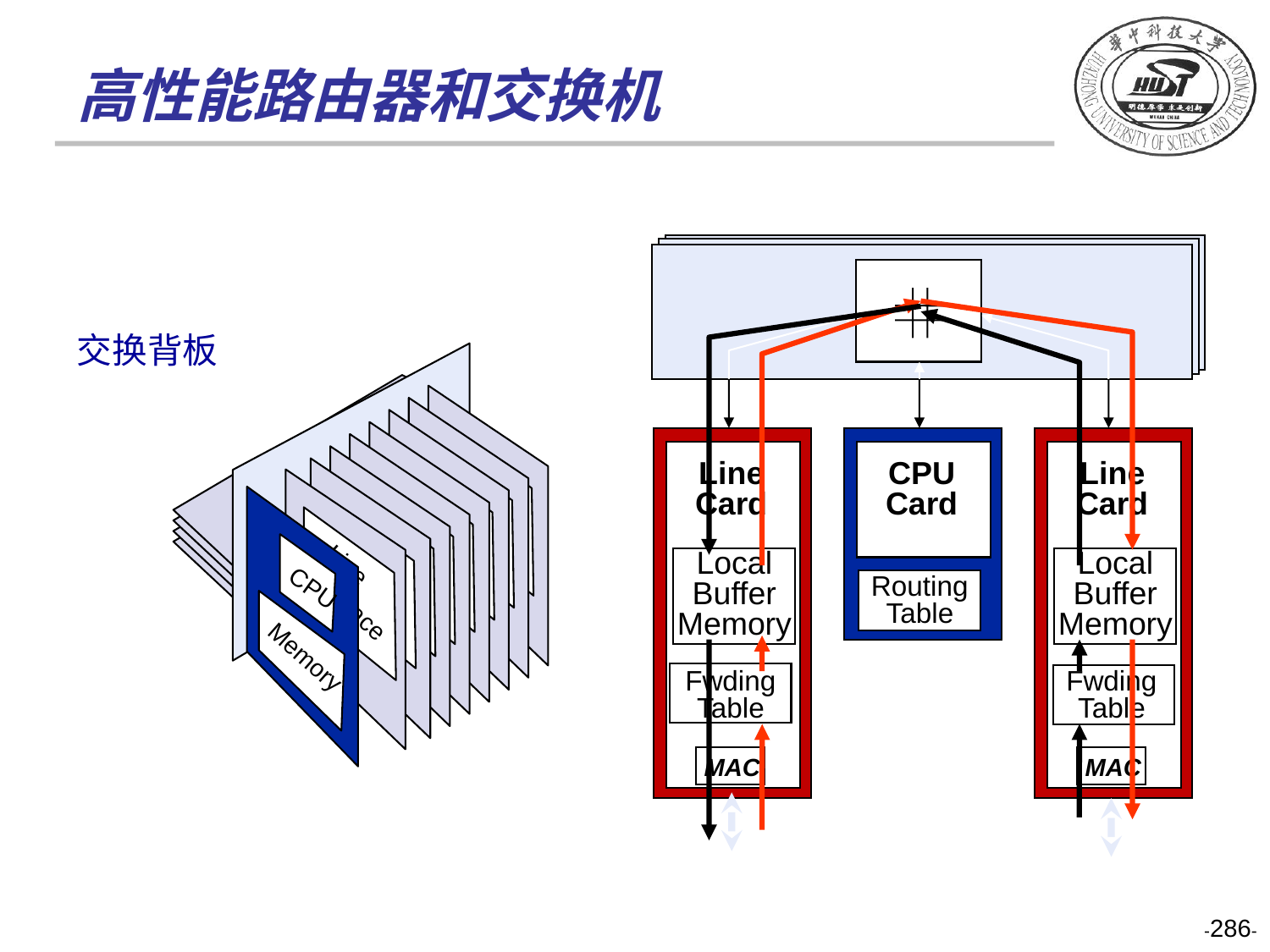

# 高性能路由器和交换机

交换背板

Line
Card
CPU
Card
Line
Card

Local
Buffer
Memory
Local
Buffer
Memory

Line Interface
CPU
Routing
Table

Memory
Fwding
Table

Fwding
Table

MAC
MAC

-286-